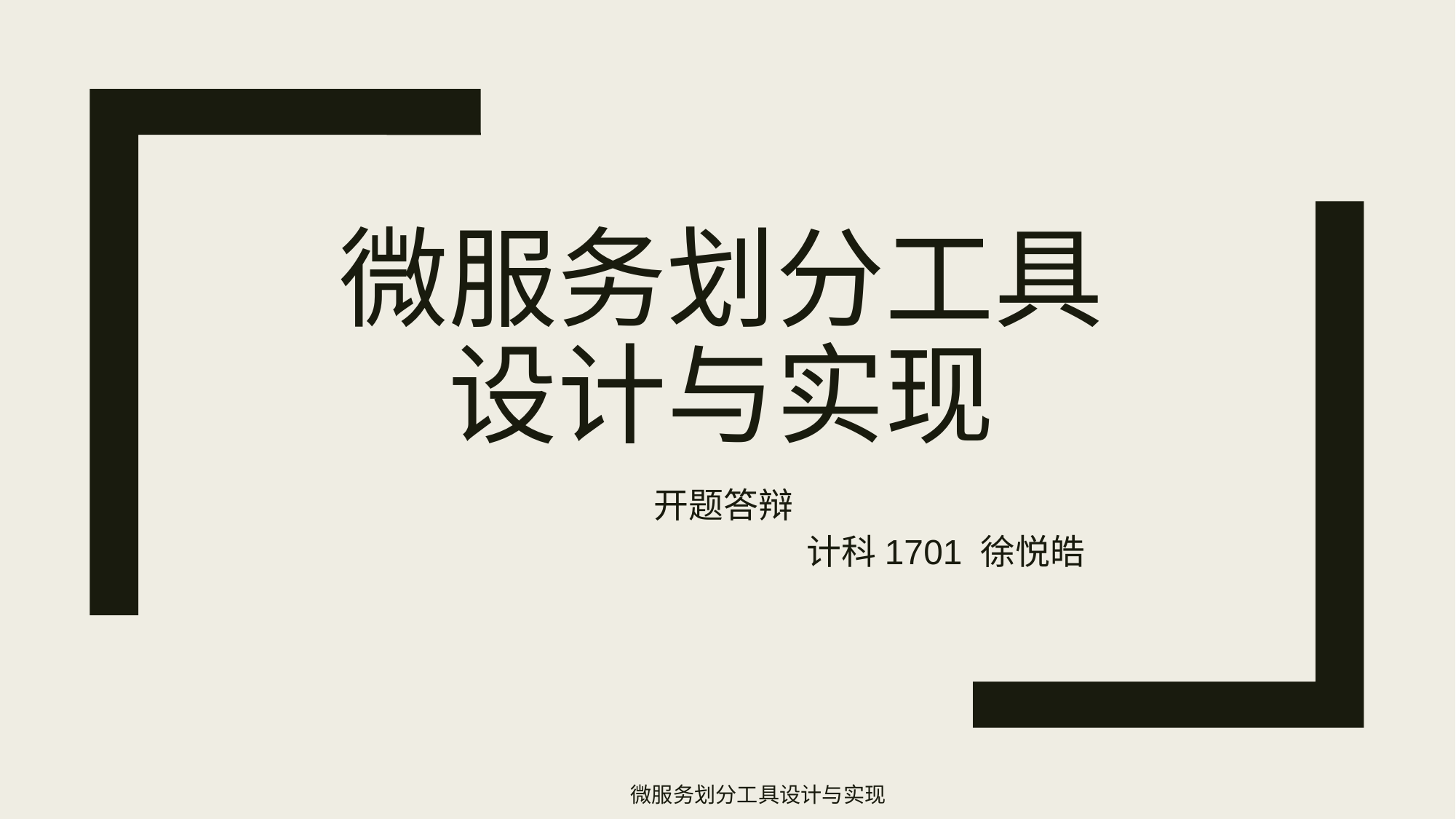

# 微服务划分工具 设计与实现
开题答辩
				计科1701 徐悦皓
微服务划分工具设计与实现